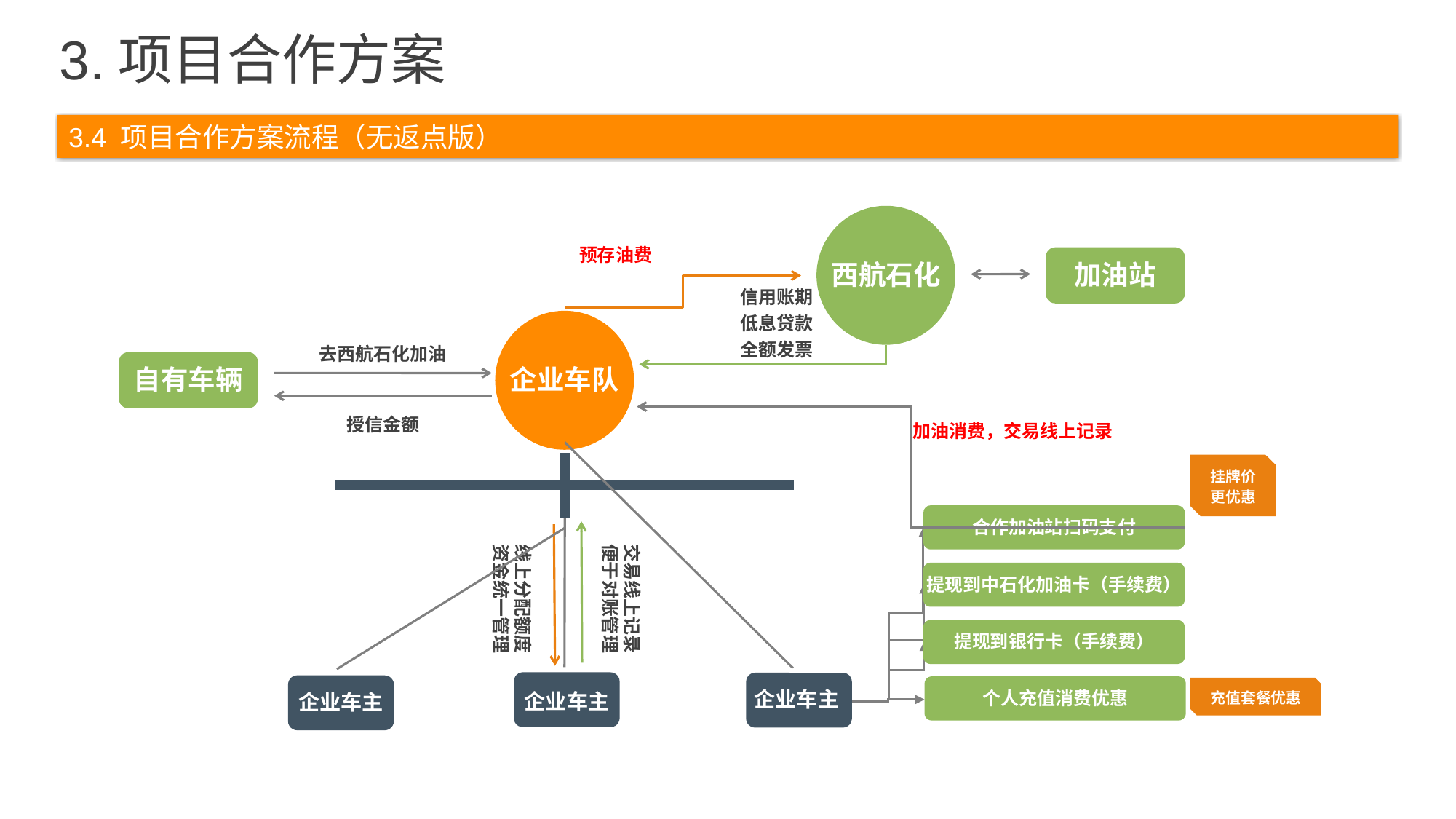

3.项目合作方案

3.4 项目合作方案流程（无返点版）

西航石化
预存油费

加油站
信用账期
低息贷款
全额发票

企业车队
去西航石化加油

自有车辆
授信金额
加油消费，交易线上记录

挂牌价更优惠

合作加油站扫码支付

提现到中石化加油卡（手续费）

提现到银行卡（手续费）
充值套餐优惠

个人充值消费优惠
线上分配额度
资金统一管理
交易线上记录
便于对账管理

企业车主
企业车主
企业车主
企业车主
企业车主